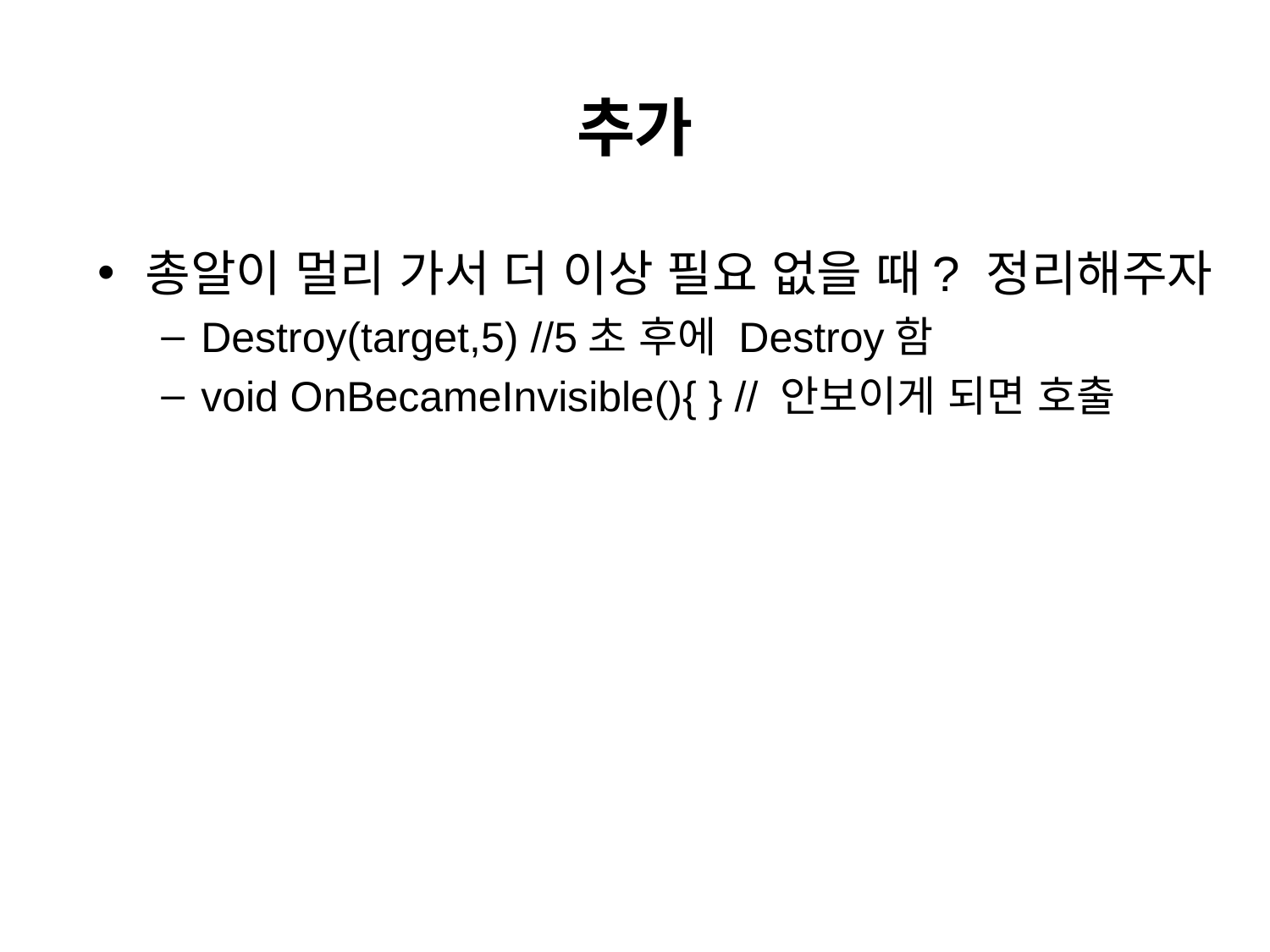

# 추가
총알이 멀리 가서 더 이상 필요 없을 때? 정리해주자
Destroy(target,5) //5초 후에 Destroy함
void OnBecameInvisible(){ } // 안보이게 되면 호출